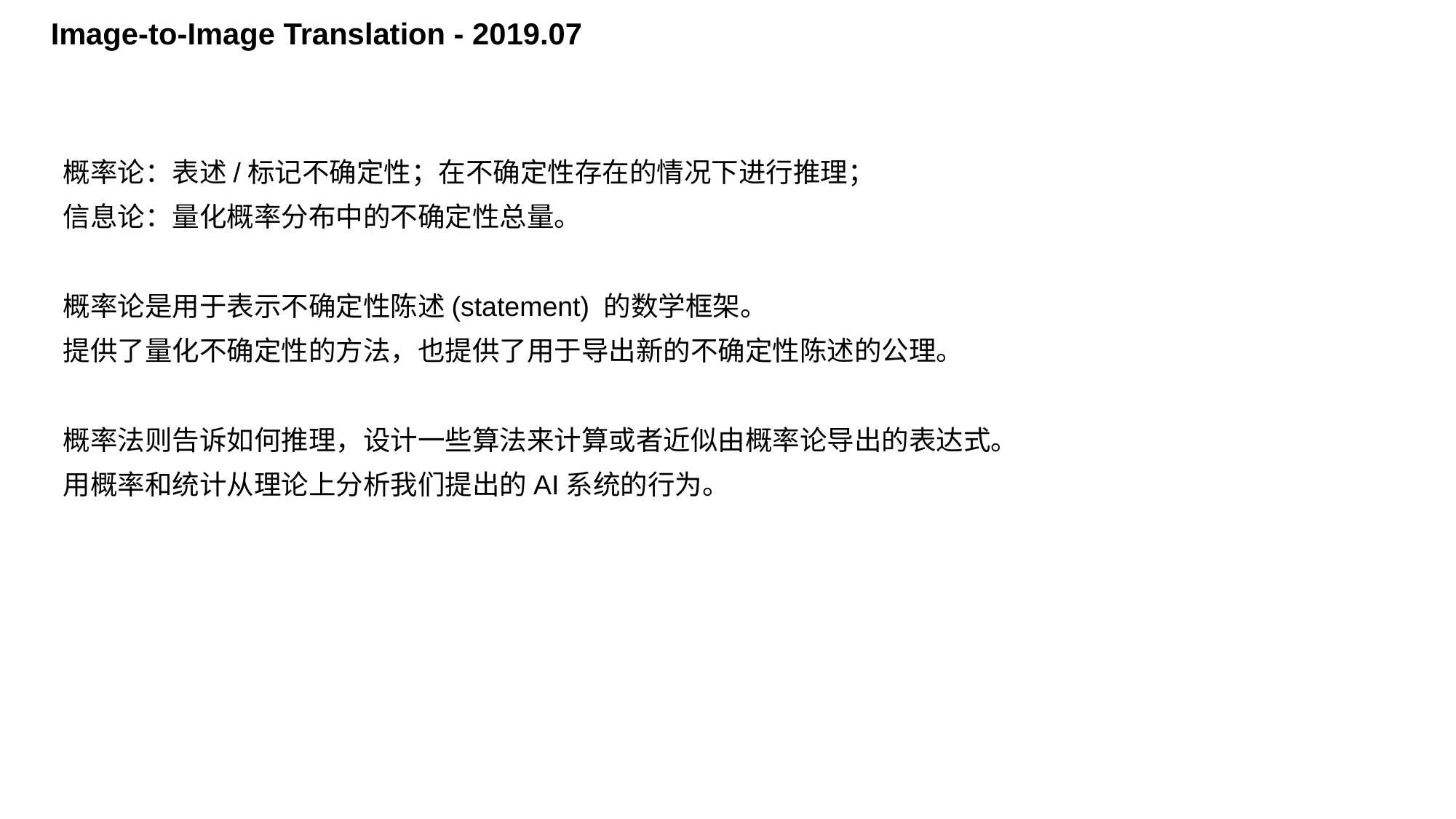

Image-to-Image Translation - 2019.07
概率论：表述/标记不确定性；在不确定性存在的情况下进行推理；
信息论：量化概率分布中的不确定性总量。

概率论是用于表示不确定性陈述(statement) 的数学框架。
提供了量化不确定性的方法，也提供了用于导出新的不确定性陈述的公理。

概率法则告诉如何推理，设计一些算法来计算或者近似由概率论导出的表达式。
用概率和统计从理论上分析我们提出的AI系统的行为。